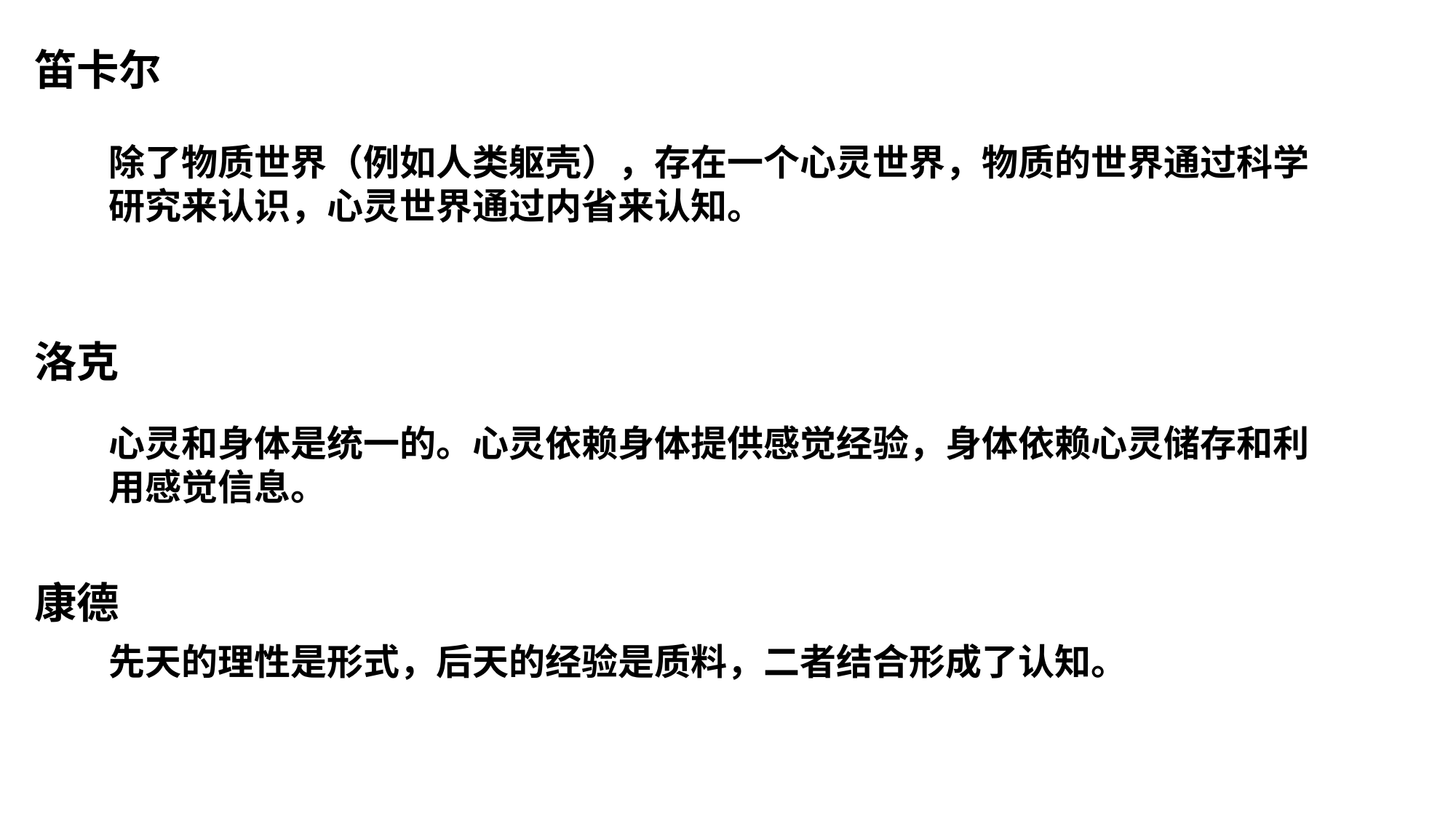

笛卡尔
除了物质世界（例如人类躯壳），存在一个心灵世界，物质的世界通过科学研究来认识，心灵世界通过内省来认知。
洛克
心灵和身体是统一的。心灵依赖身体提供感觉经验，身体依赖心灵储存和利用感觉信息。
康德
先天的理性是形式，后天的经验是质料，二者结合形成了认知。